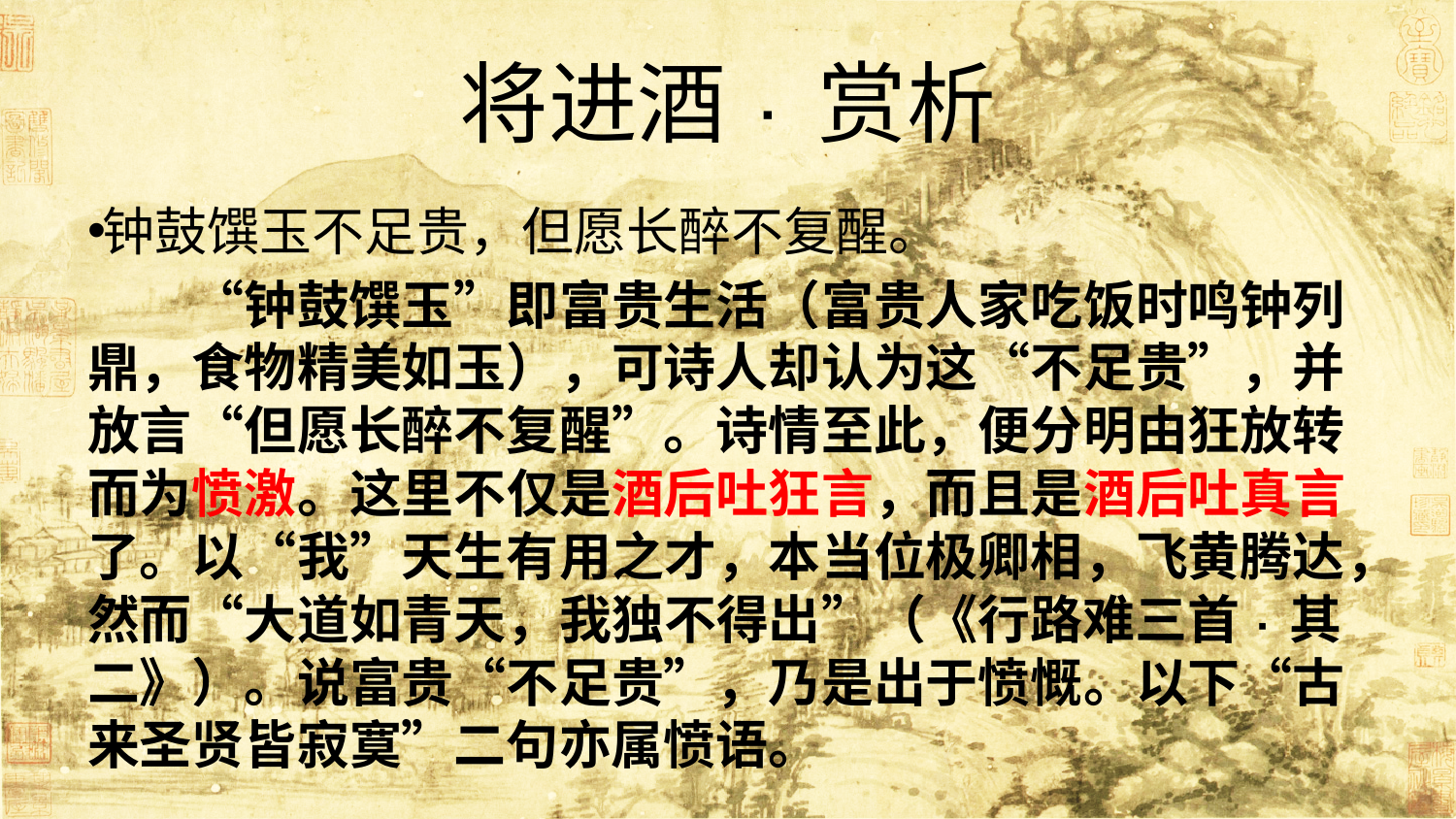

# 将进酒·赏析
钟鼓馔玉不足贵，但愿长醉不复醒。
　　“钟鼓馔玉”即富贵生活（富贵人家吃饭时鸣钟列鼎，食物精美如玉），可诗人却认为这“不足贵”，并放言“但愿长醉不复醒”。诗情至此，便分明由狂放转而为愤激。这里不仅是酒后吐狂言，而且是酒后吐真言了。以“我”天生有用之才，本当位极卿相，飞黄腾达，然而“大道如青天，我独不得出”（《行路难三首·其二》）。说富贵“不足贵”，乃是出于愤慨。以下“古来圣贤皆寂寞”二句亦属愤语。